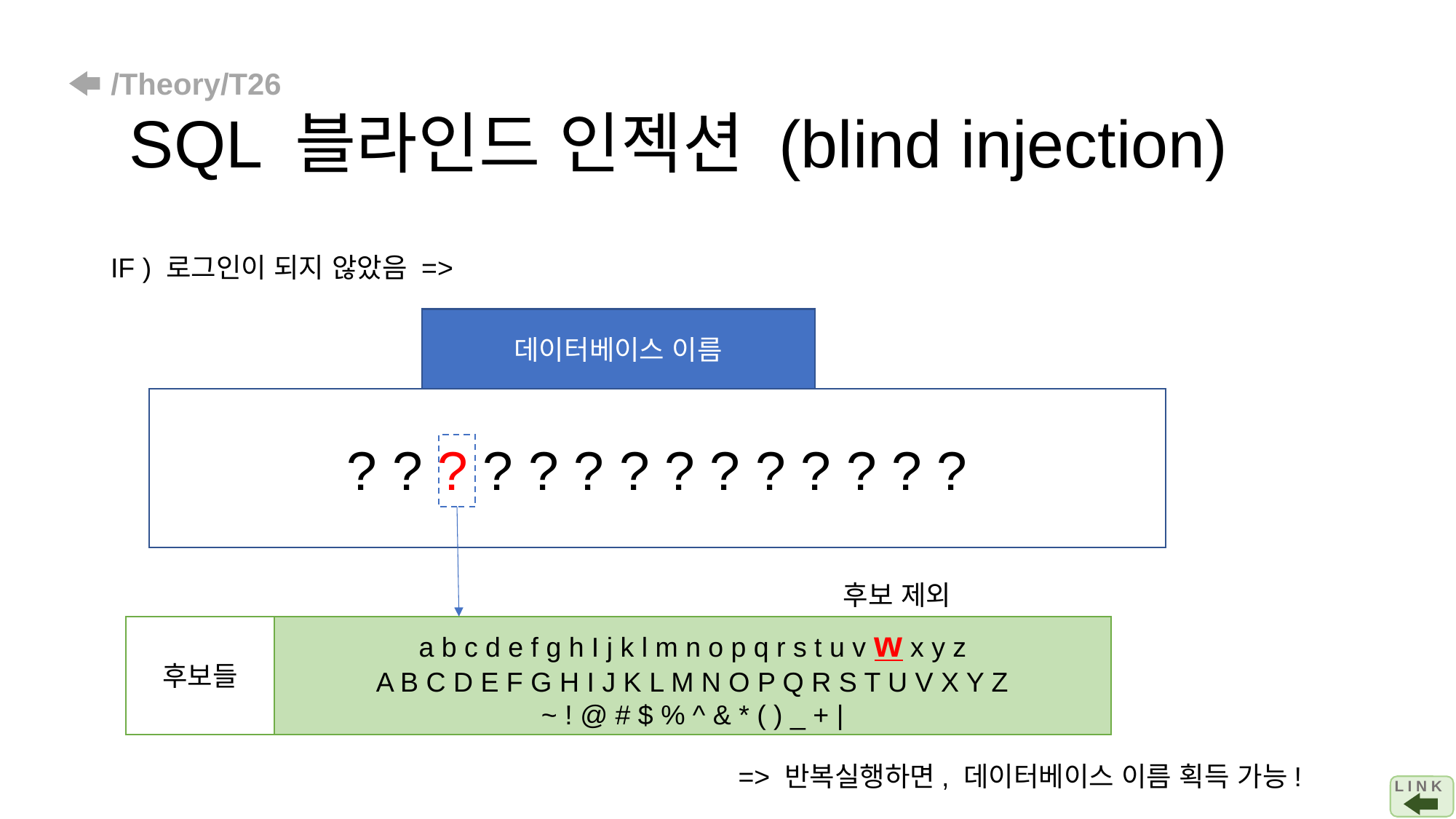

# /Theory/T26 SQL 블라인드 인젝션 (blind injection)

IF ) 로그인이 되지 않았음 =>
데이터베이스 이름
? ? ? ? ? ? ? ? ? ? ? ? ? ?

후보 제외
후보들
a b c d e f g h I j k l m n o p q r s t u v w x y z
A B C D E F G H I J K L M N O P Q R S T U V X Y Z
~ ! @ # $ % ^ & * ( ) _ + |
=> 반복실행하면, 데이터베이스 이름 획득 가능!
L I N K